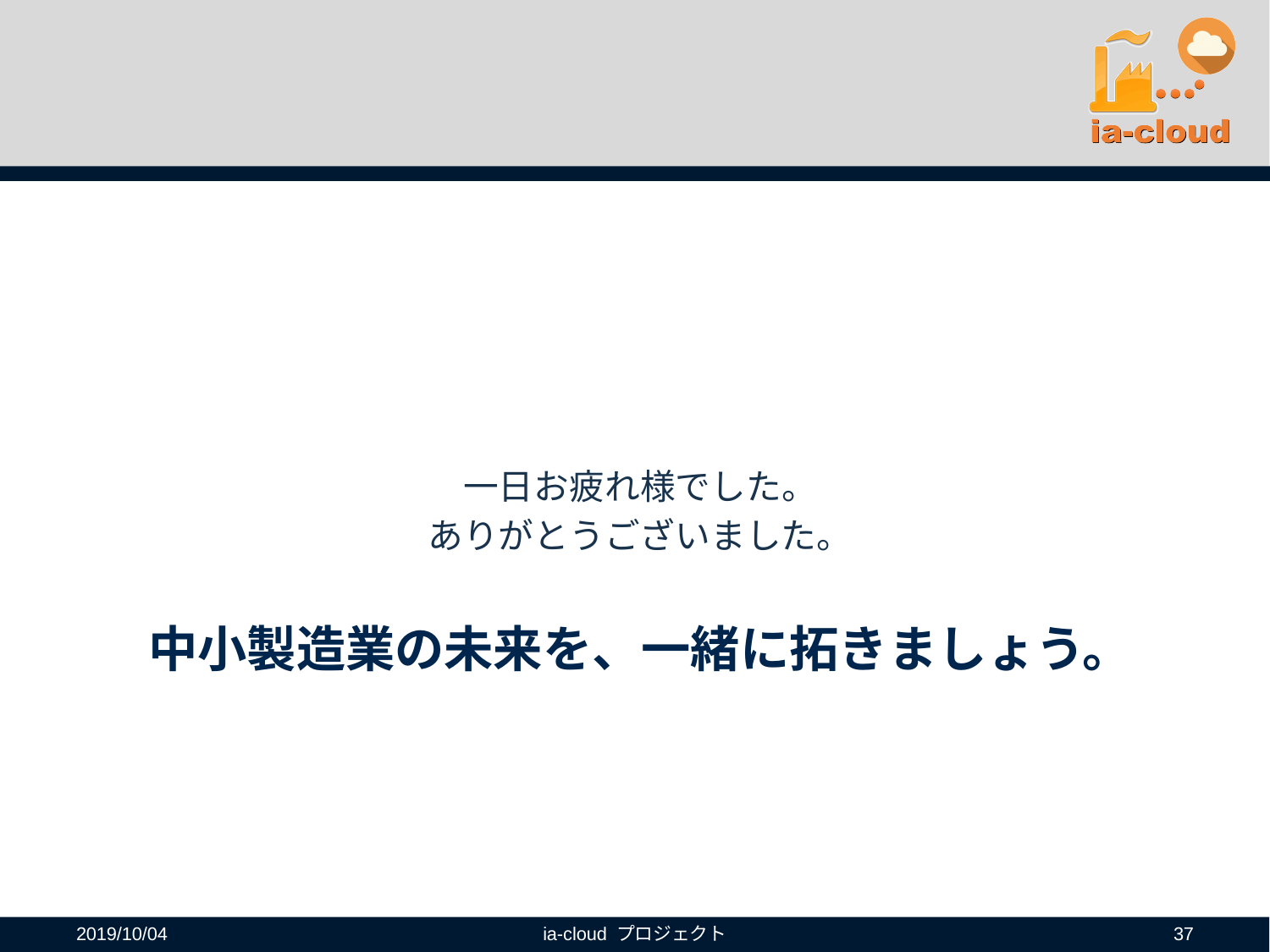

一日お疲れ様でした。
ありがとうございました。

# 中小製造業の未来を、一緒に拓きましょう。
2019/10/04
ia-cloud プロジェクト
37